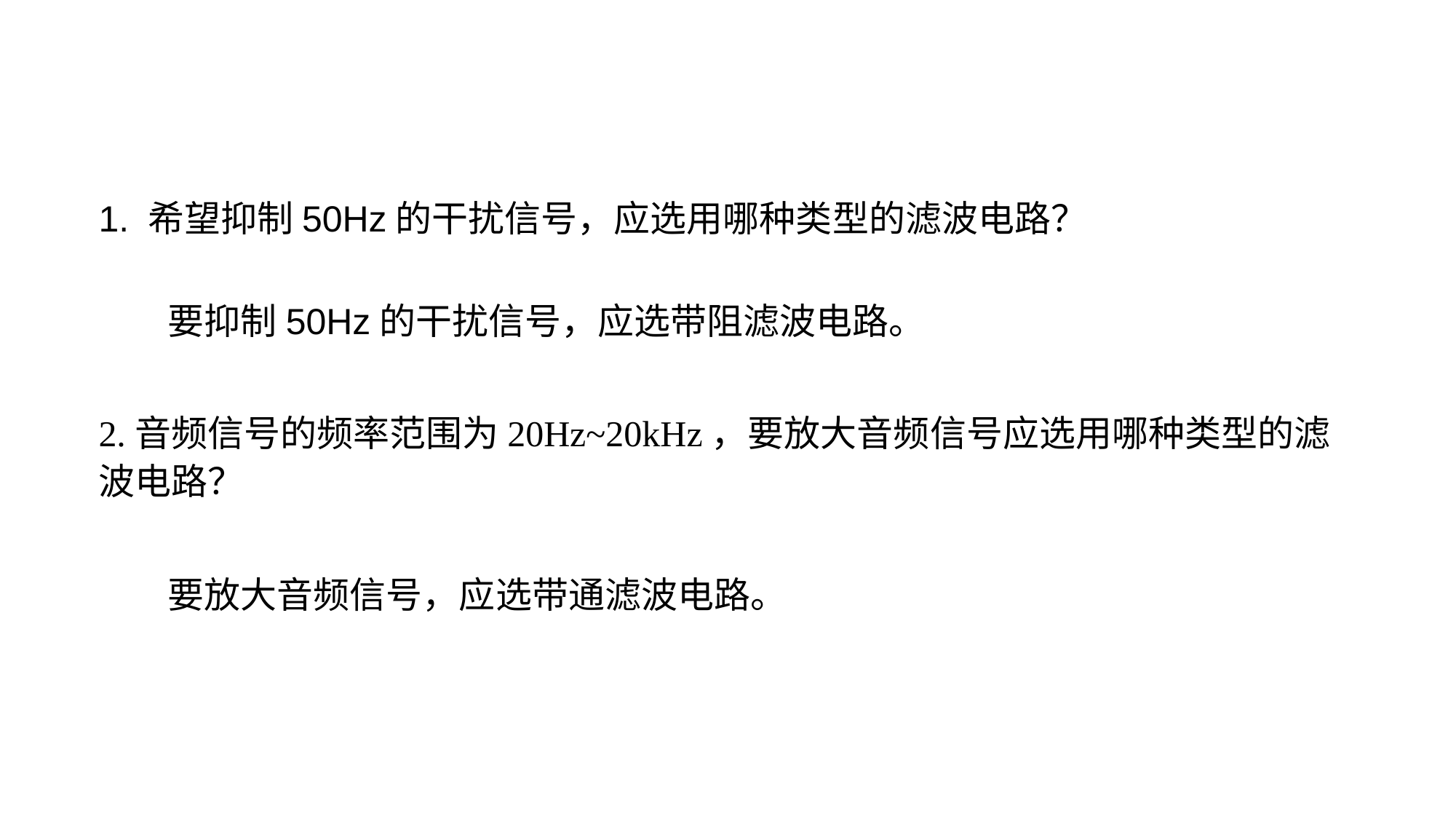

1. 希望抑制50Hz的干扰信号，应选用哪种类型的滤波电路？
要抑制50Hz的干扰信号，应选带阻滤波电路。
2.音频信号的频率范围为20Hz~20kHz，要放大音频信号应选用哪种类型的滤波电路？
要放大音频信号，应选带通滤波电路。